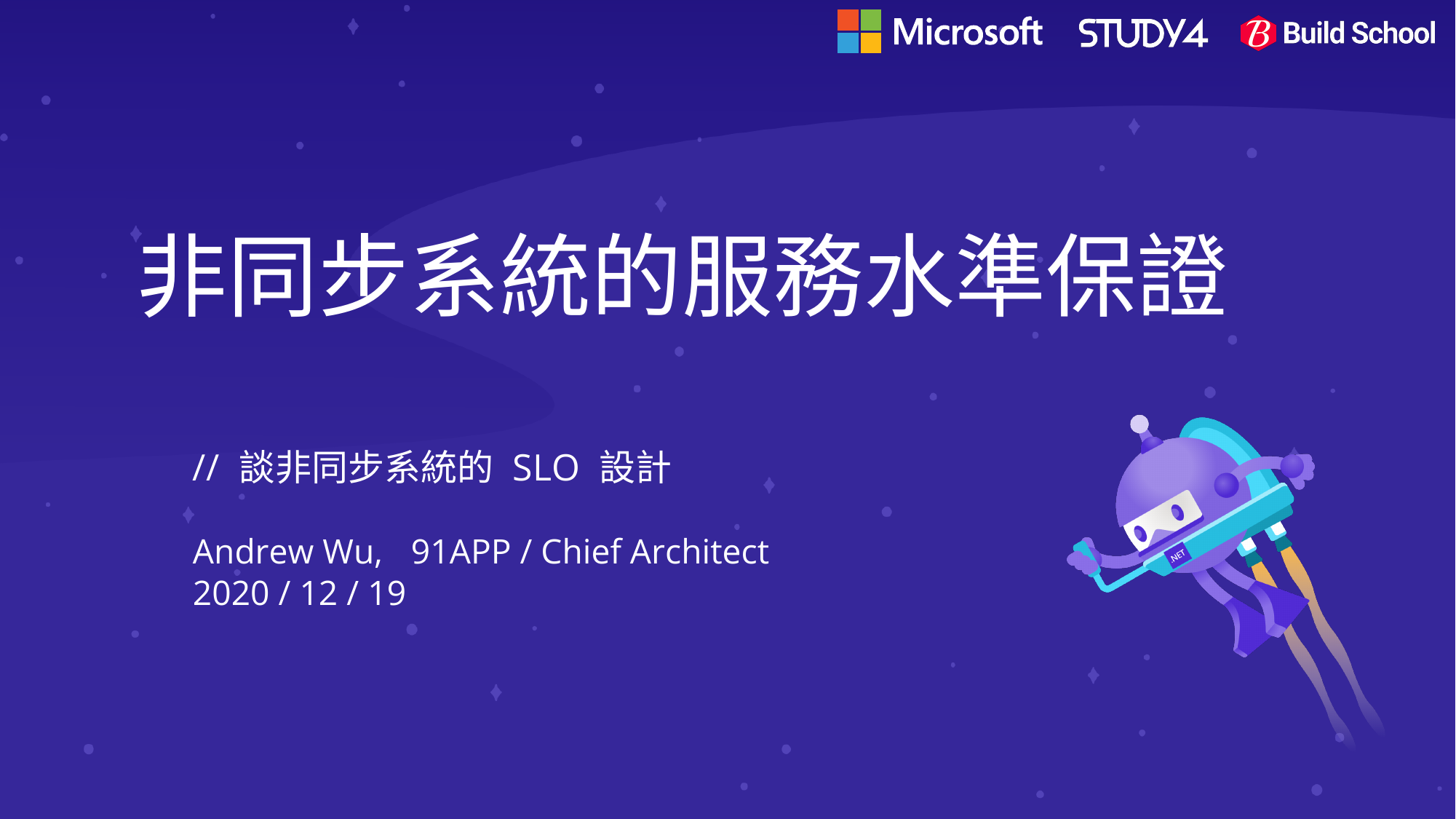

# 非同步系統的服務水準保證
// 談非同步系統的 SLO 設計

Andrew Wu,	91APP / Chief Architect
2020 / 12 / 19